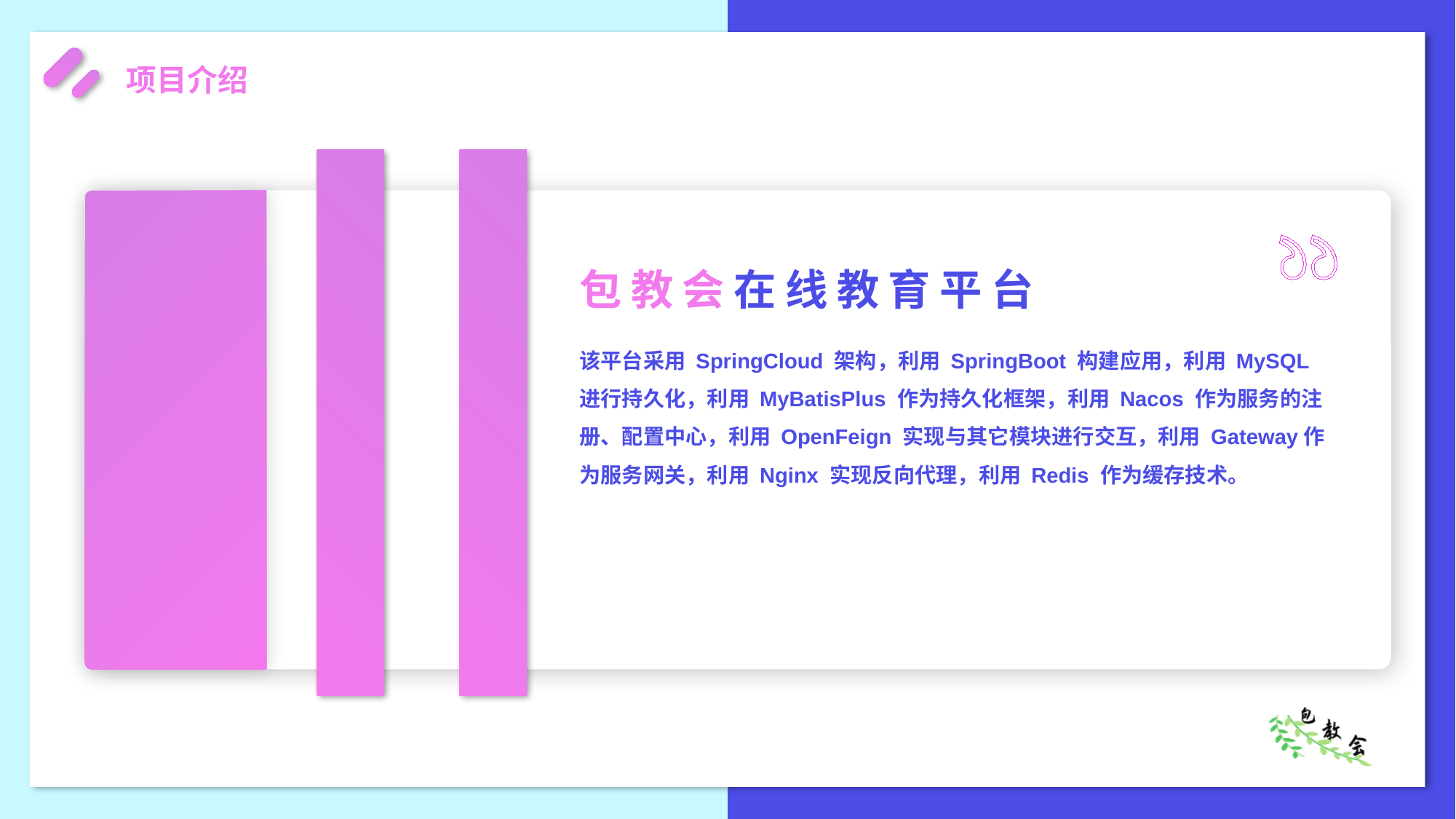

包教会在线教育平台
该平台采用 SpringCloud 架构，利用 SpringBoot 构建应用，利用 MySQL 进行持久化，利用 MyBatisPlus 作为持久化框架，利用 Nacos 作为服务的注册、配置中心，利用 OpenFeign 实现与其它模块进行交互，利用 Gateway作为服务网关，利用 Nginx 实现反向代理，利用 Redis 作为缓存技术。